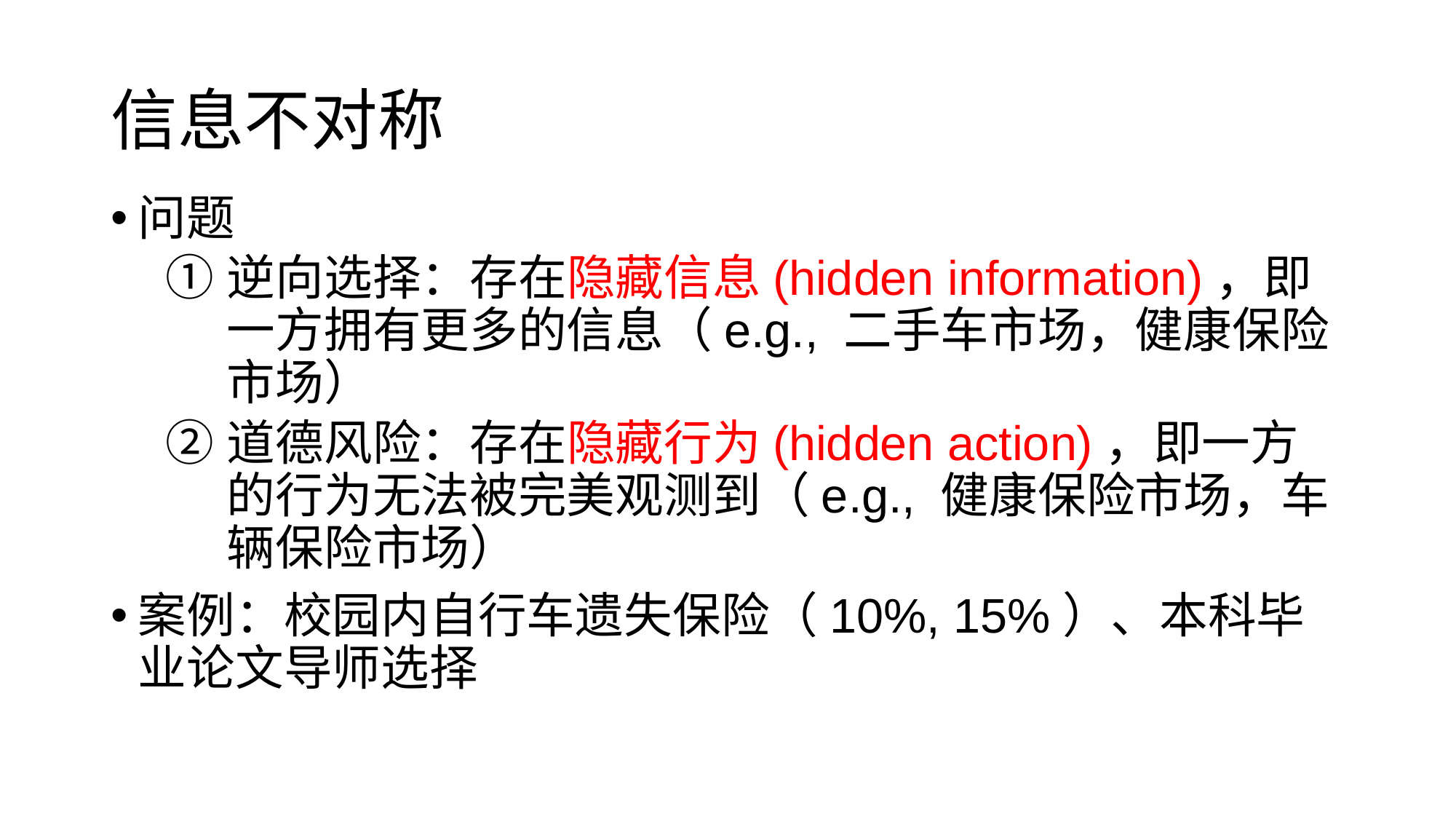

# 信息不对称
问题
逆向选择：存在隐藏信息(hidden information)，即一方拥有更多的信息（e.g., 二手车市场，健康保险市场）
道德风险：存在隐藏行为(hidden action)，即一方的行为无法被完美观测到（e.g., 健康保险市场，车辆保险市场）
案例：校园内自行车遗失保险（10%, 15%）、本科毕业论文导师选择